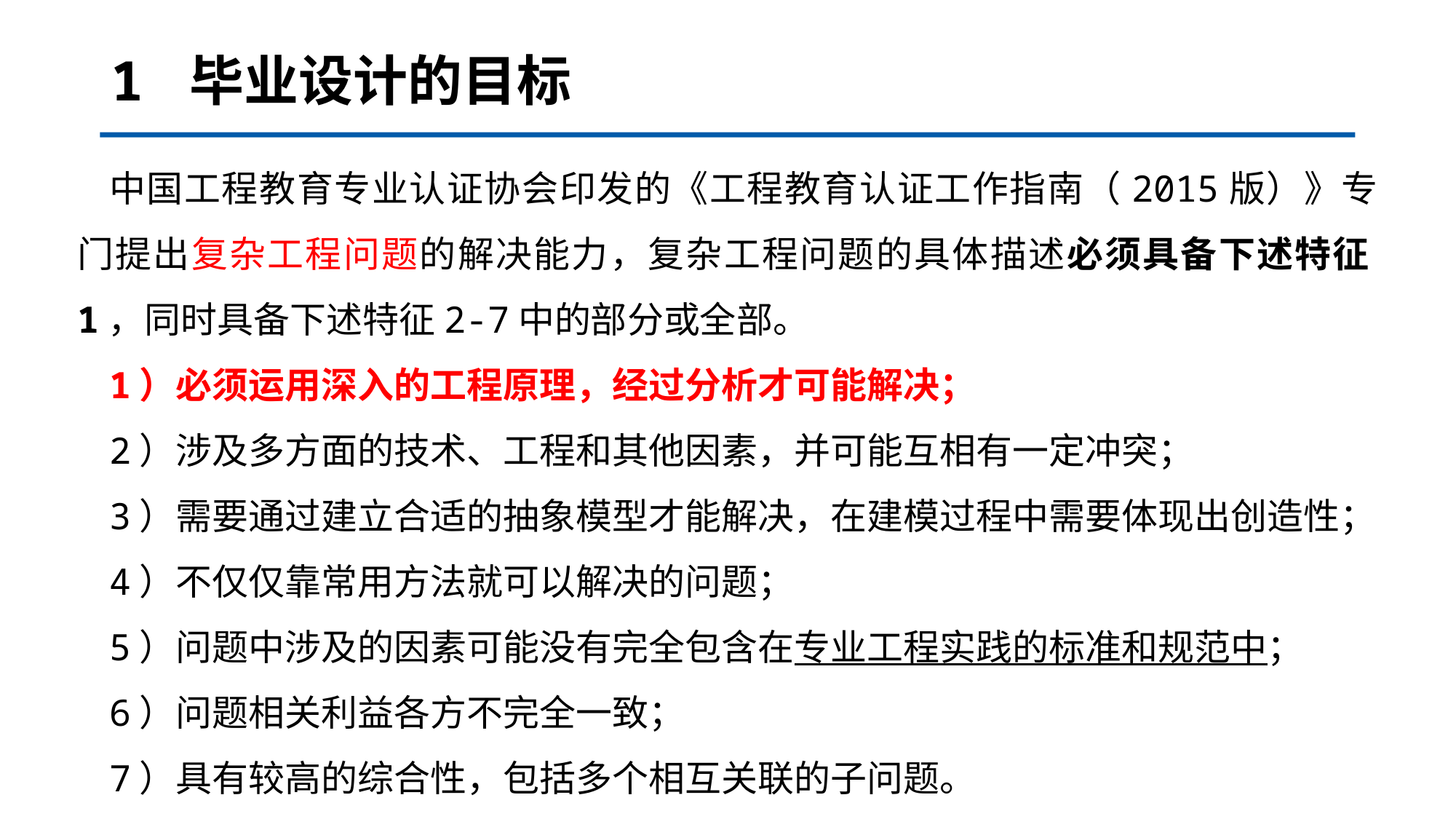

# 1 毕业设计的目标
中国工程教育专业认证协会印发的《工程教育认证工作指南（2015版）》专门提出复杂工程问题的解决能力，复杂工程问题的具体描述必须具备下述特征1，同时具备下述特征2-7中的部分或全部。
1）必须运用深入的工程原理，经过分析才可能解决；
2）涉及多方面的技术、工程和其他因素，并可能互相有一定冲突；
3）需要通过建立合适的抽象模型才能解决，在建模过程中需要体现出创造性；
4）不仅仅靠常用方法就可以解决的问题；
5）问题中涉及的因素可能没有完全包含在专业工程实践的标准和规范中；
6）问题相关利益各方不完全一致；
7）具有较高的综合性，包括多个相互关联的子问题。